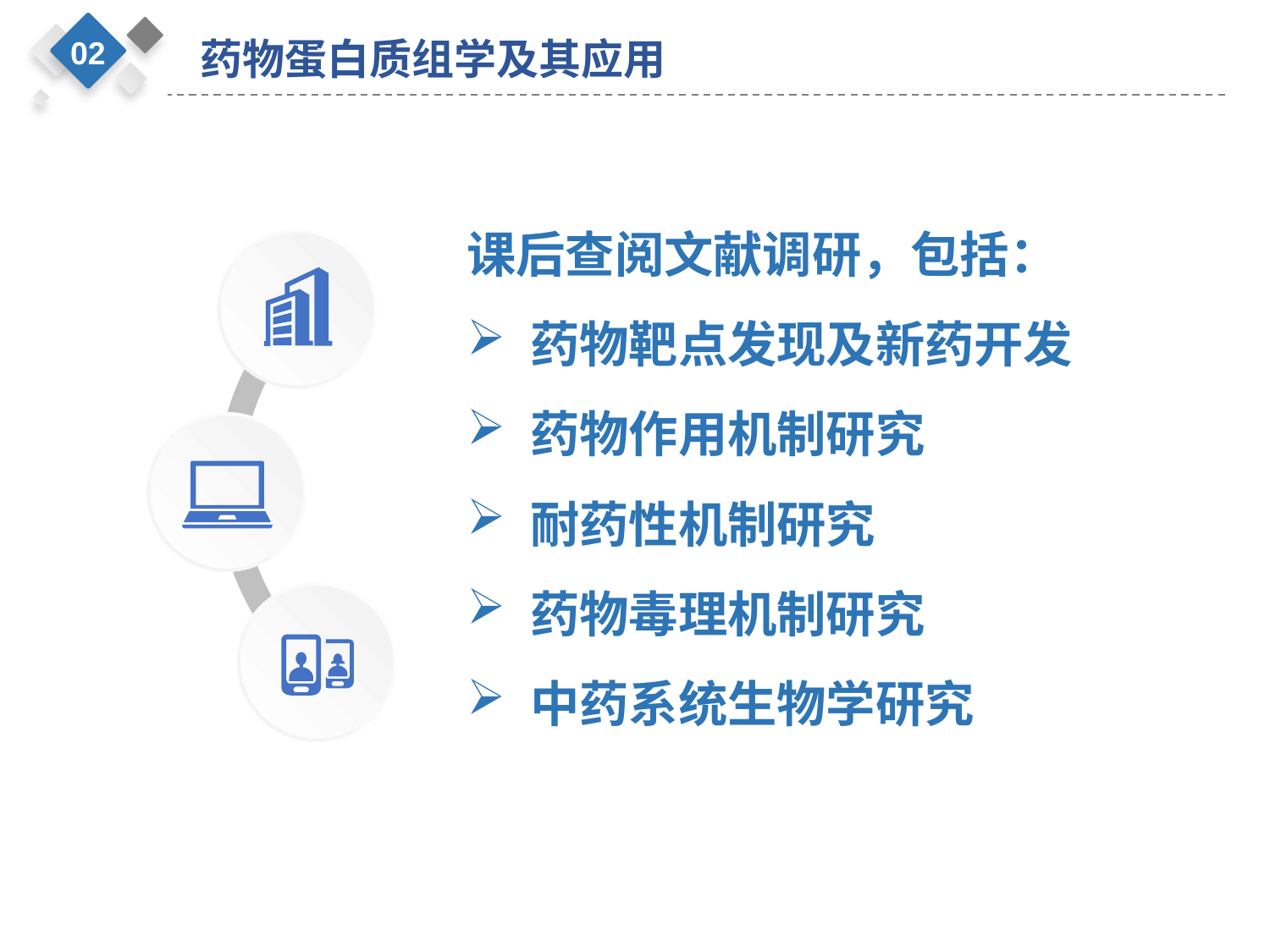

02

药物蛋白质组学及其应用
课后查阅文献调研，包括：
药物靶点发现及新药开发
药物作用机制研究
耐药性机制研究
药物毒理机制研究
中药系统生物学研究